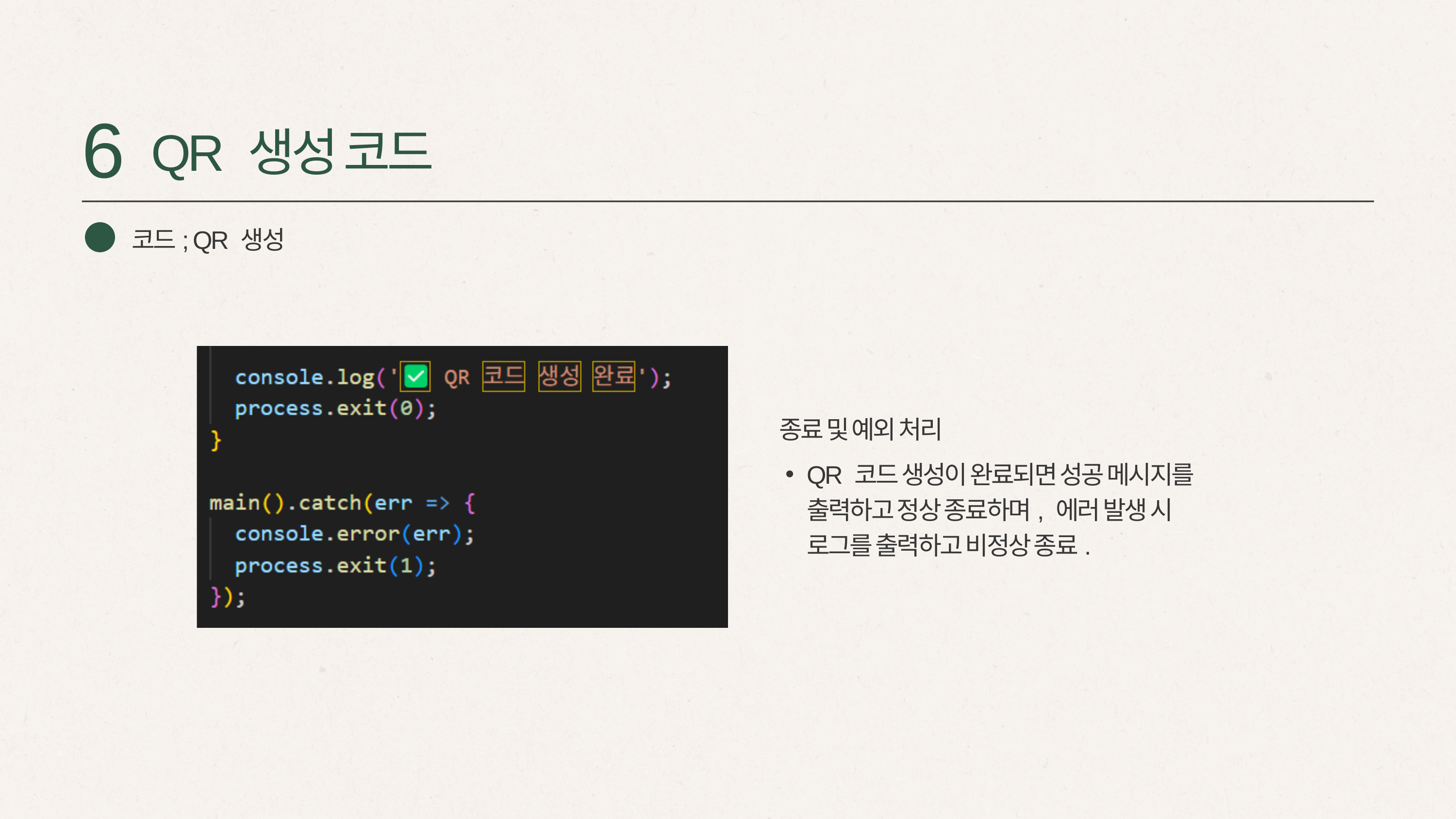

6
QR 생성 코드

코드; QR 생성

종료 및 예외 처리
QR 코드 생성이 완료되면 성공 메시지를 출력하고 정상 종료하며, 에러 발생 시 로그를 출력하고 비정상 종료.